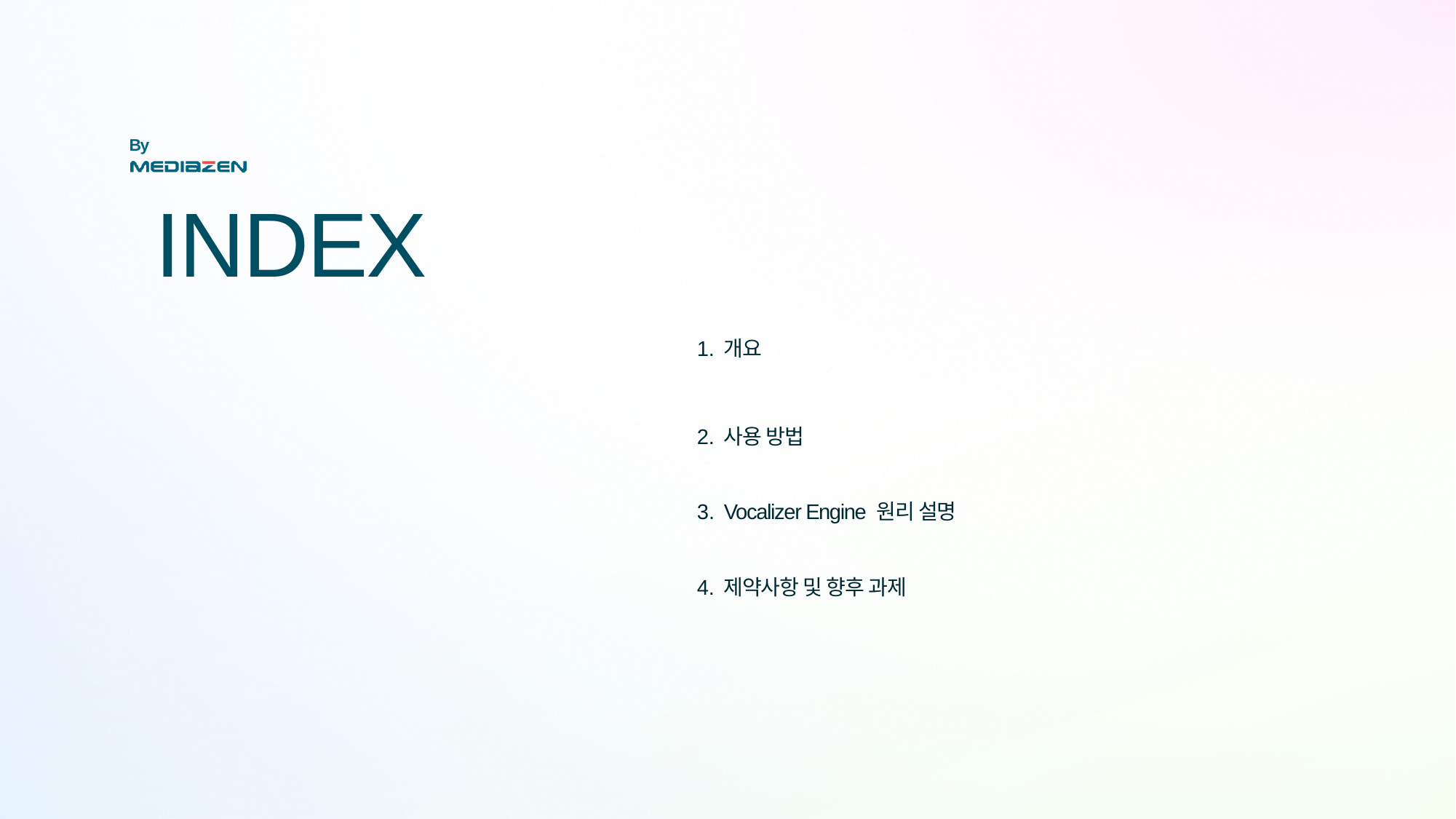

# INDEX
개요

사용 방법

Vocalizer Engine 원리 설명

제약사항 및 향후 과제